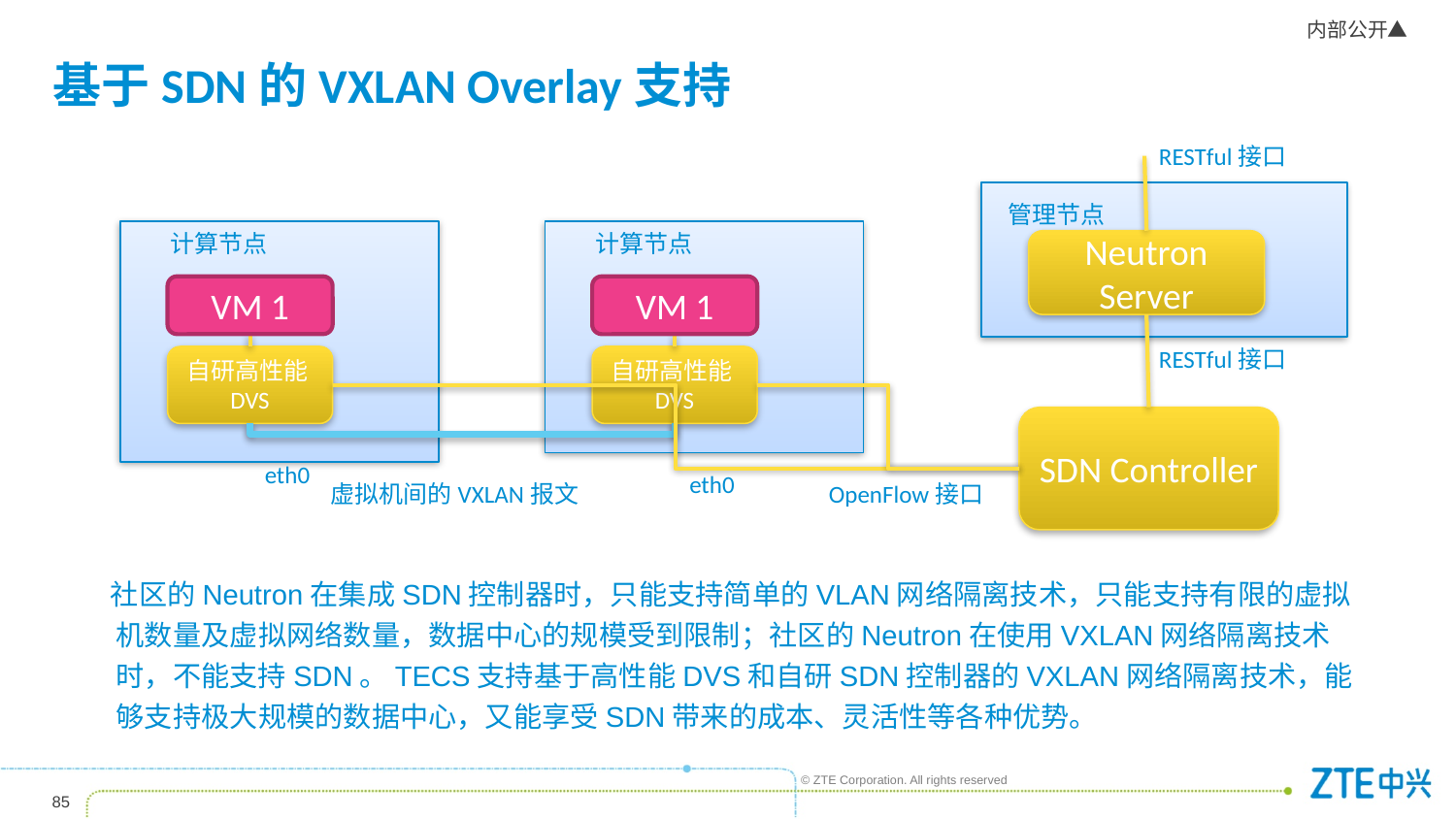

# 基于SDN的VXLAN Overlay支持
RESTful接口

管理节点

计算节点
VM 1
自研高性能DVS
eth0

计算节点
VM 1
自研高性能DVS
eth0
Neutron Server
RESTful接口
SDN Controller
虚拟机间的VXLAN报文
OpenFlow接口
社区的Neutron在集成SDN控制器时，只能支持简单的VLAN网络隔离技术，只能支持有限的虚拟机数量及虚拟网络数量，数据中心的规模受到限制；社区的Neutron在使用VXLAN网络隔离技术时，不能支持SDN。TECS支持基于高性能DVS和自研SDN控制器的VXLAN网络隔离技术，能够支持极大规模的数据中心，又能享受SDN带来的成本、灵活性等各种优势。